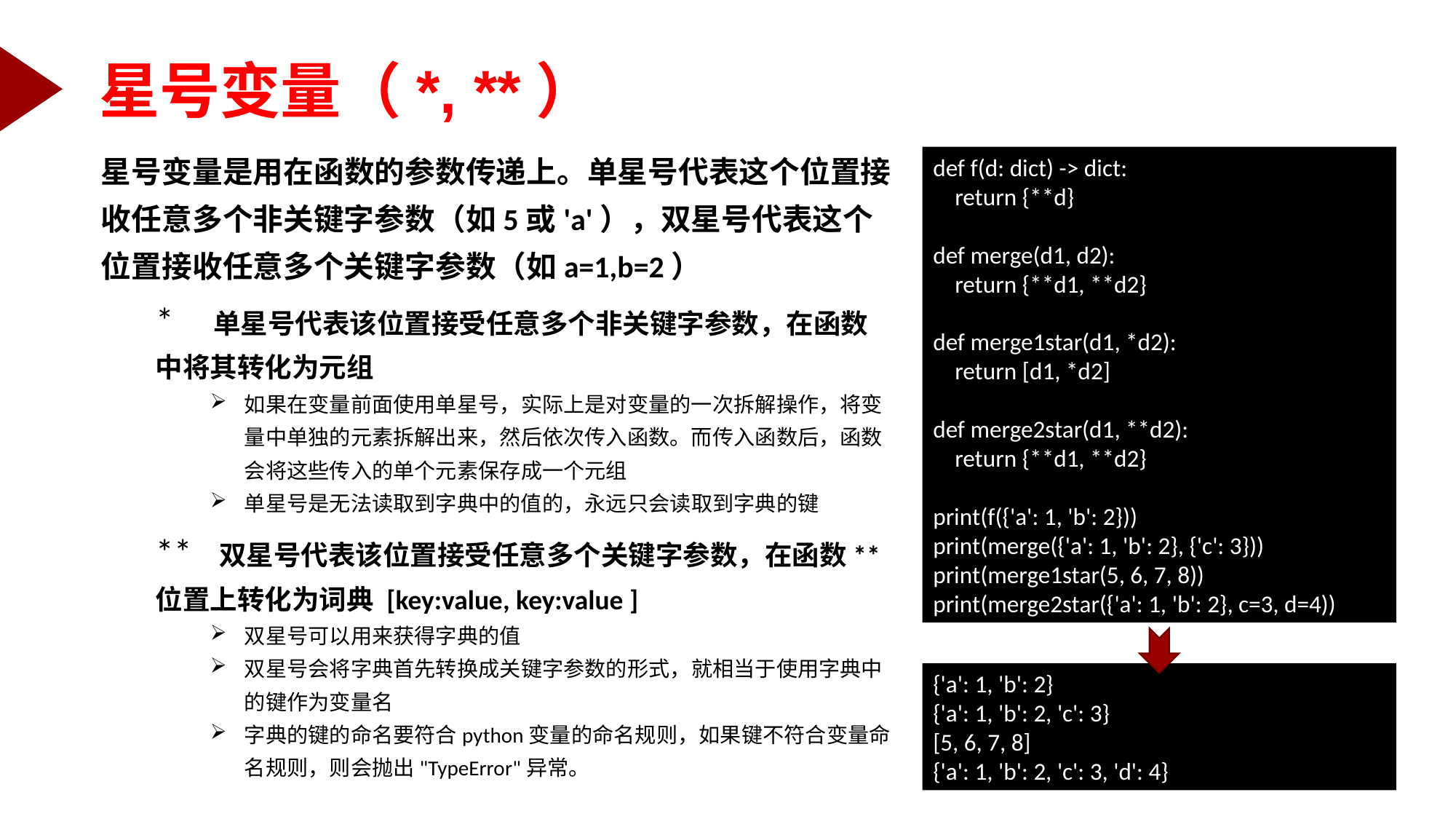

星号变量（*, **）

星号变量是用在函数的参数传递上。单星号代表这个位置接收任意多个非关键字参数（如5或'a'），双星号代表这个位置接收任意多个关键字参数（如a=1,b=2）
*     单星号代表该位置接受任意多个非关键字参数，在函数中将其转化为元组
如果在变量前面使用单星号，实际上是对变量的一次拆解操作，将变量中单独的元素拆解出来，然后依次传入函数。而传入函数后，函数会将这些传入的单个元素保存成一个元组
单星号是无法读取到字典中的值的，永远只会读取到字典的键
**   双星号代表该位置接受任意多个关键字参数，在函数**位置上转化为词典 [key:value, key:value ]
双星号可以用来获得字典的值
双星号会将字典首先转换成关键字参数的形式，就相当于使用字典中的键作为变量名
字典的键的命名要符合python变量的命名规则，如果键不符合变量命名规则，则会抛出"TypeError"异常。
def f(d: dict) -> dict:
    return {**d}

def merge(d1, d2):
    return {**d1, **d2}

def merge1star(d1, *d2):
    return [d1, *d2]

def merge2star(d1, **d2):
    return {**d1, **d2}

print(f({'a': 1, 'b': 2}))
print(merge({'a': 1, 'b': 2}, {'c': 3}))
print(merge1star(5, 6, 7, 8))
print(merge2star({'a': 1, 'b': 2}, c=3, d=4))

{'a': 1, 'b': 2}
{'a': 1, 'b': 2, 'c': 3}
[5, 6, 7, 8]
{'a': 1, 'b': 2, 'c': 3, 'd': 4}